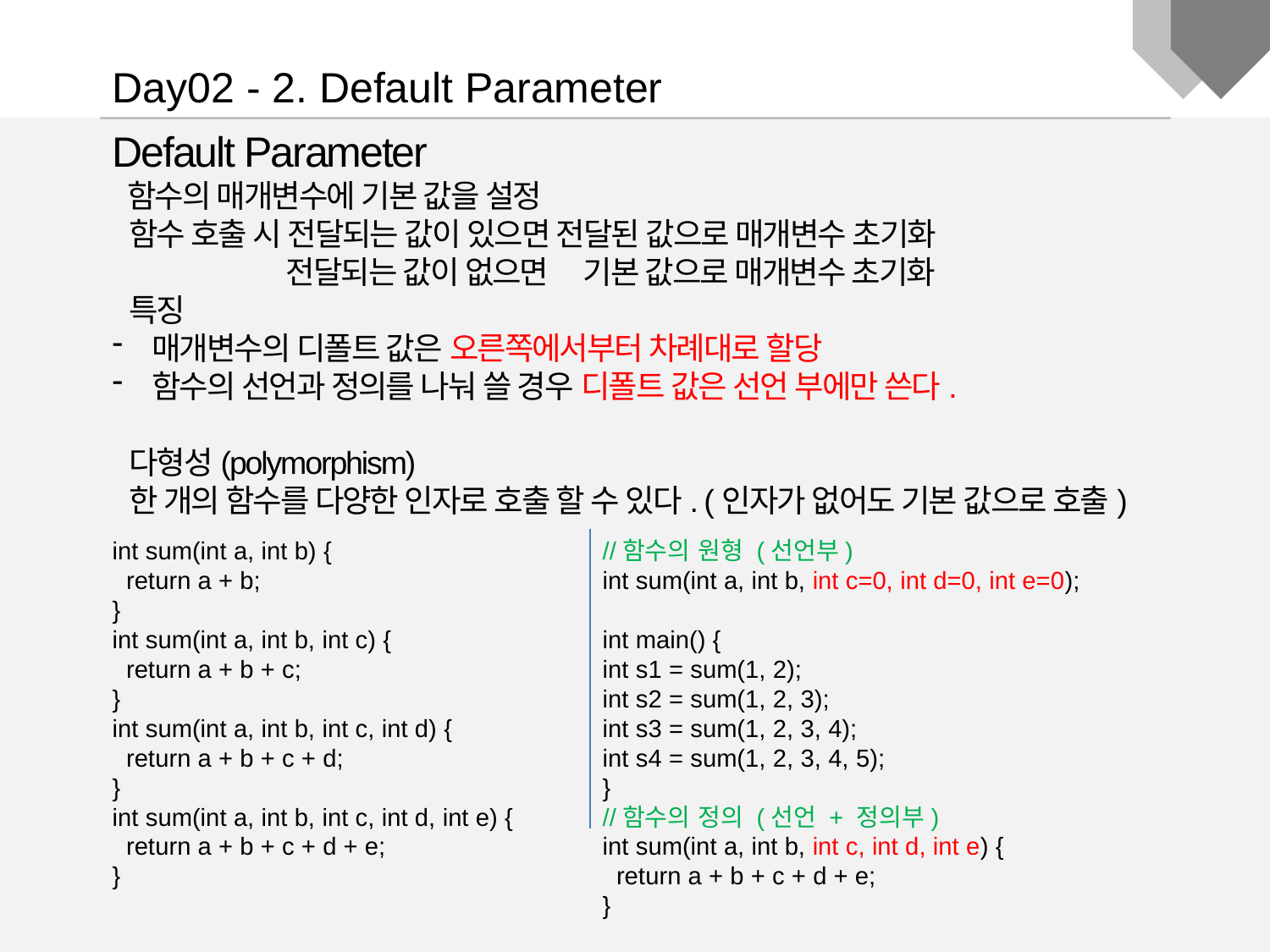

Day02 - 2. Default Parameter
Default Parameter
 함수의 매개변수에 기본 값을 설정
 함수 호출 시 전달되는 값이 있으면 전달된 값으로 매개변수 초기화
                       전달되는 값이 없으면     기본 값으로 매개변수 초기화
 특징
매개변수의 디폴트 값은 오른쪽에서부터 차례대로 할당
함수의 선언과 정의를 나눠 쓸 경우 디폴트 값은 선언 부에만 쓴다.

 다형성(polymorphism)
 한 개의 함수를 다양한 인자로 호출 할 수 있다. (인자가 없어도 기본 값으로 호출)
int sum(int a, int b) {
  return a + b;
}
int sum(int a, int b, int c) {
  return a + b + c;
}
int sum(int a, int b, int c, int d) {
  return a + b + c + d;
}
int sum(int a, int b, int c, int d, int e) {
  return a + b + c + d + e;
}
//함수의 원형 (선언부)
int sum(int a, int b, int c=0, int d=0, int e=0);

int main() {
int s1 = sum(1, 2);
int s2 = sum(1, 2, 3);
int s3 = sum(1, 2, 3, 4);
int s4 = sum(1, 2, 3, 4, 5);
}
//함수의 정의 (선언 + 정의부)
int sum(int a, int b, int c, int d, int e) {
  return a + b + c + d + e;
}